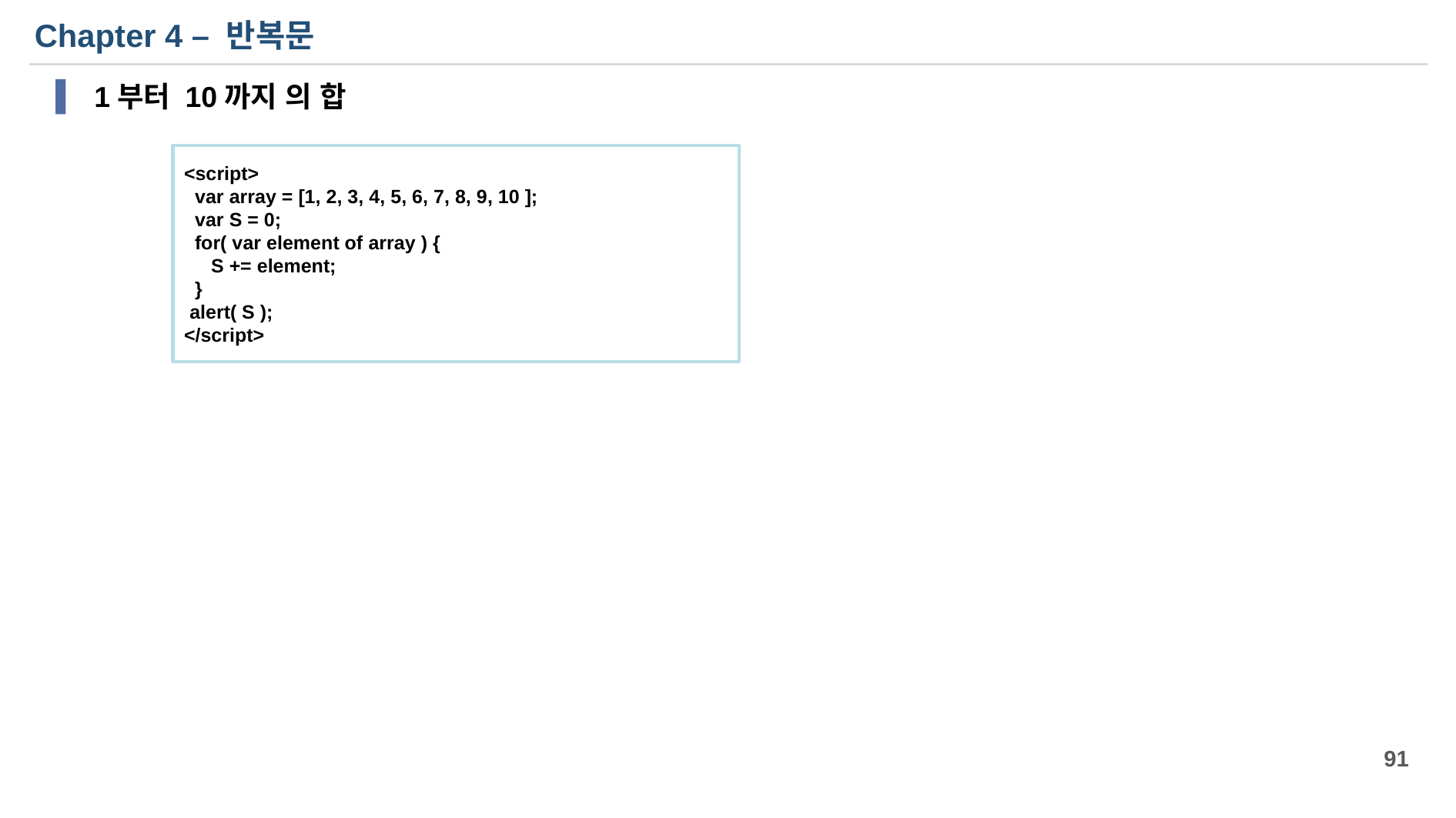

# Chapter 4 – 반복문
 1부터 10까지 의 합

<script>
  var array = [1, 2, 3, 4, 5, 6, 7, 8, 9, 10 ];
  var S = 0;
  for( var element of array ) {
     S += element;
  }
 alert( S );
</script>
91